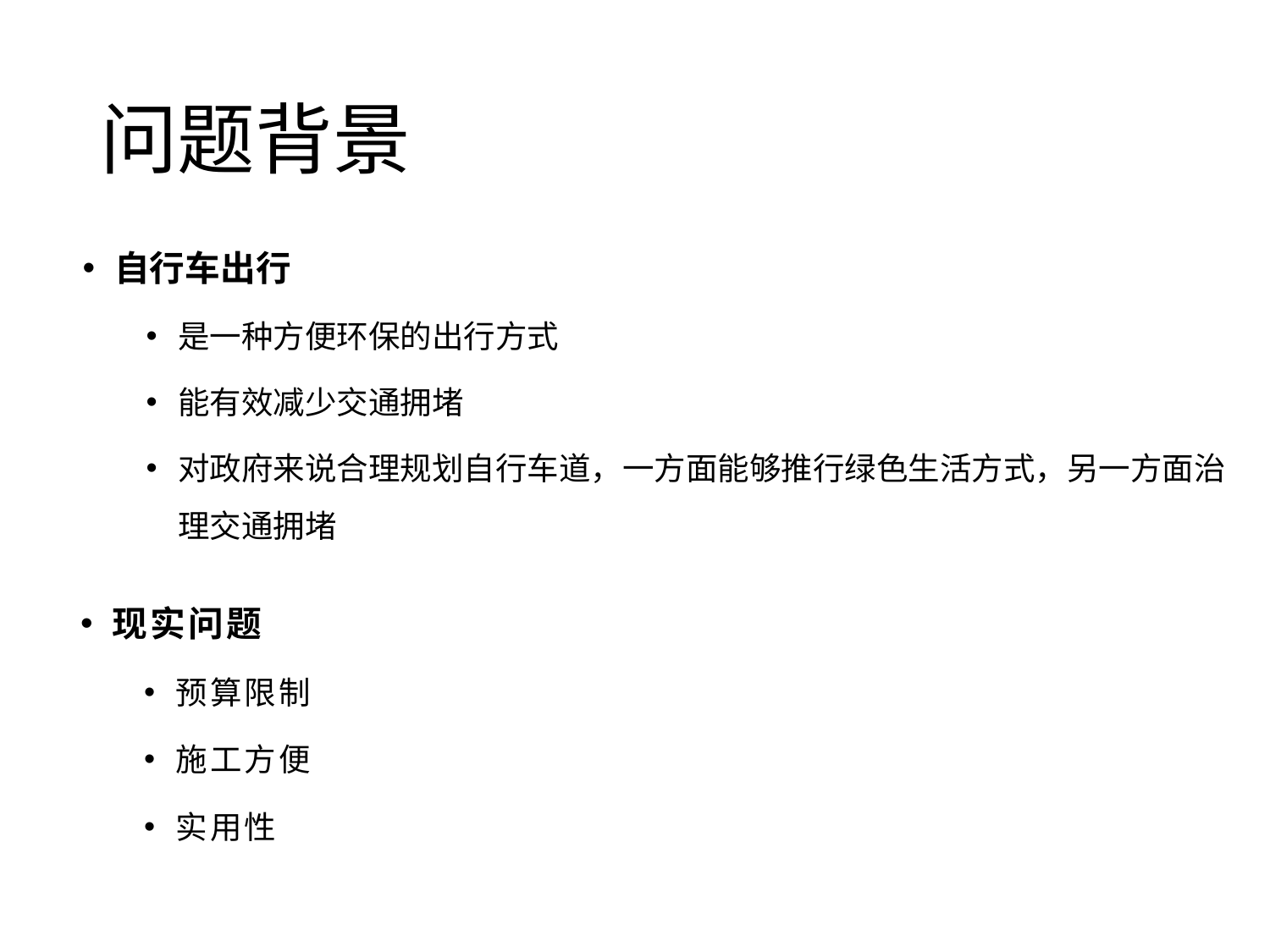

# 问题背景
自行车出行
是一种方便环保的出行方式
能有效减少交通拥堵
对政府来说合理规划自行车道，一方面能够推行绿色生活方式，另一方面治理交通拥堵
现实问题
预算限制
施工方便
实用性